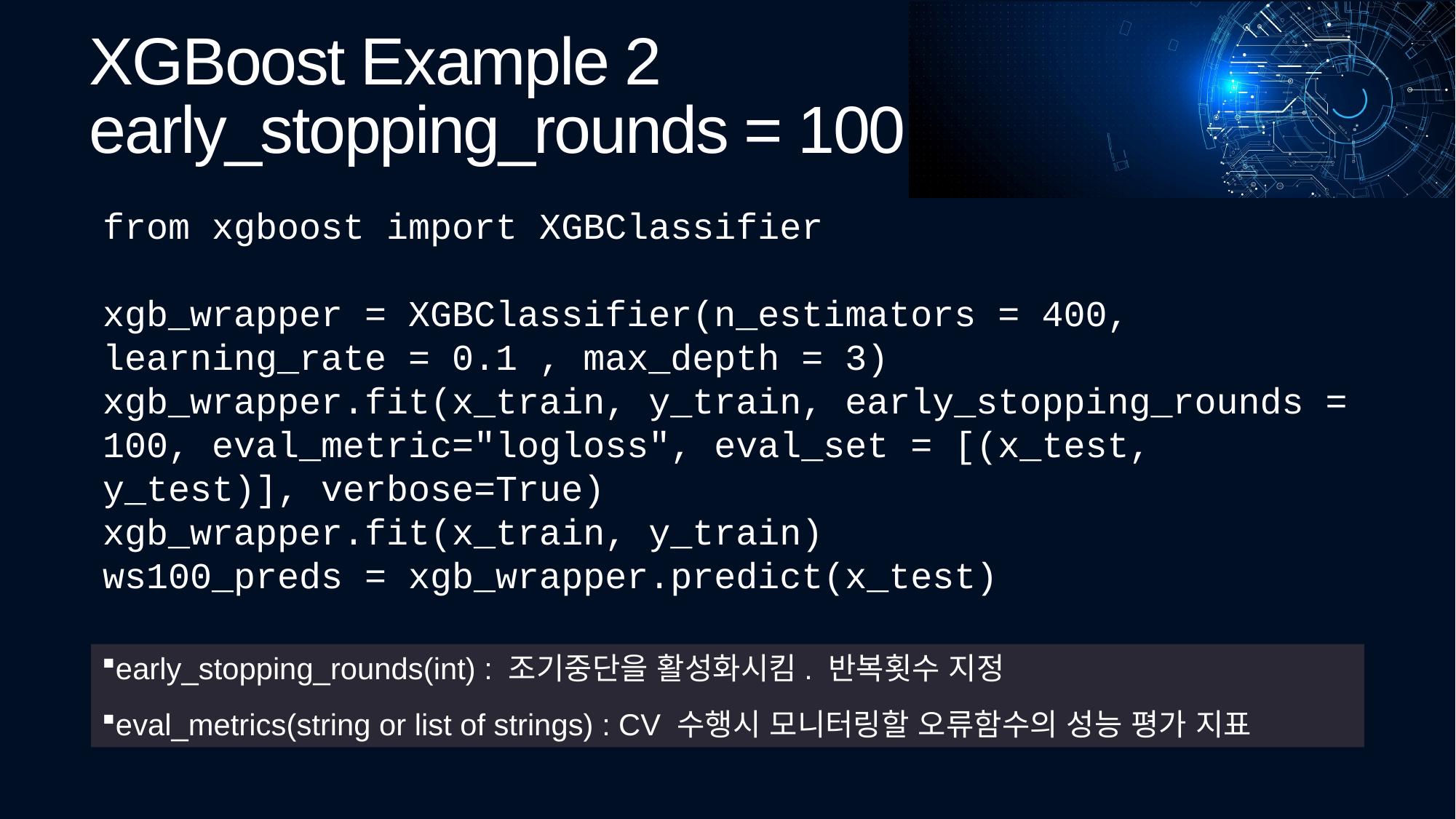

# XGBoost Example 2 early_stopping_rounds = 100
from xgboost import XGBClassifier

xgb_wrapper = XGBClassifier(n_estimators = 400, learning_rate = 0.1 , max_depth = 3)
xgb_wrapper.fit(x_train, y_train, early_stopping_rounds = 100, eval_metric="logloss", eval_set = [(x_test, y_test)], verbose=True)
xgb_wrapper.fit(x_train, y_train)
ws100_preds = xgb_wrapper.predict(x_test)
early_stopping_rounds(int) : 조기중단을 활성화시킴. 반복횟수 지정
eval_metrics(string or list of strings) : CV 수행시 모니터링할 오류함수의 성능 평가 지표